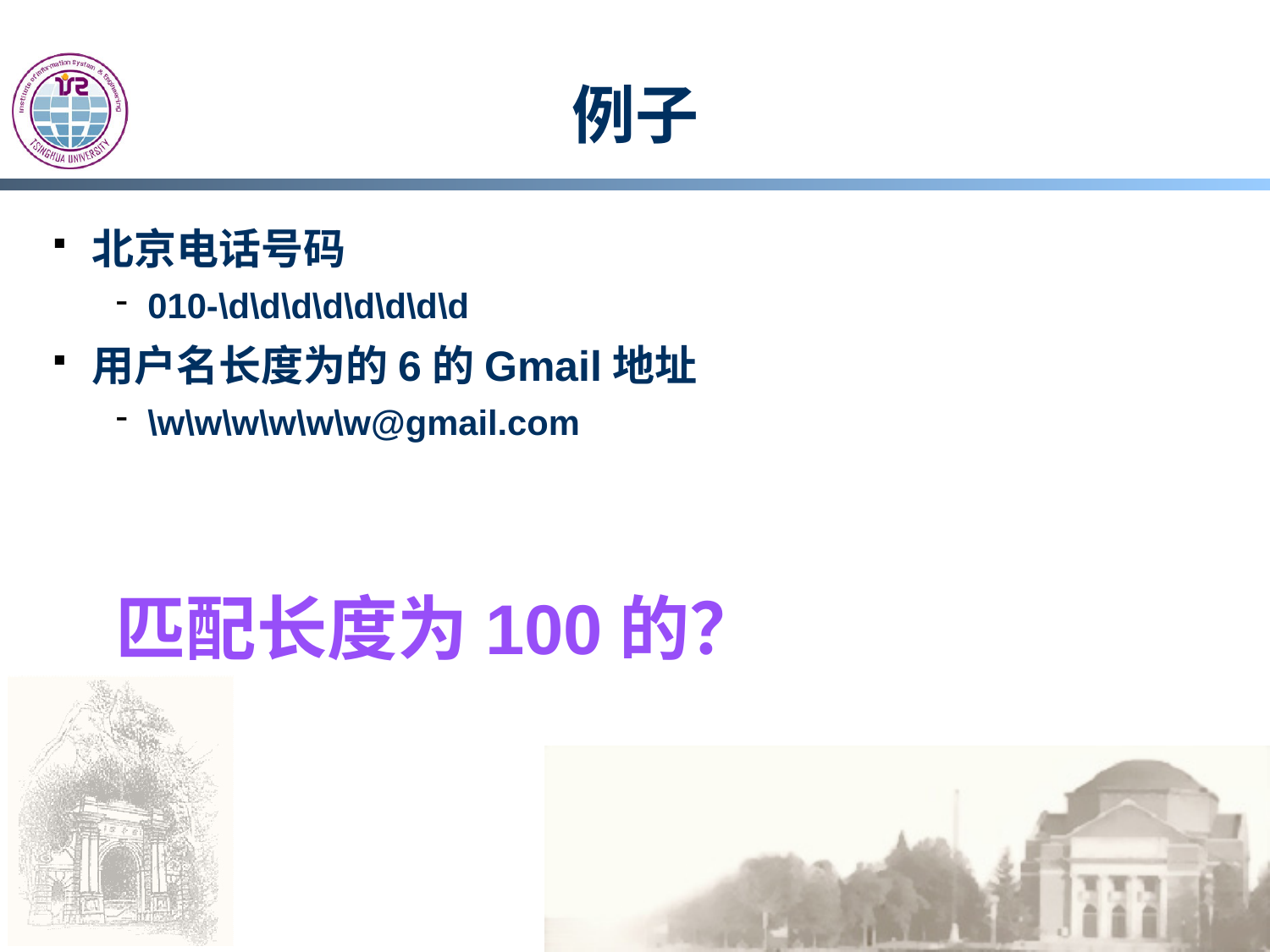

# 例子
北京电话号码
010-\d\d\d\d\d\d\d\d
用户名长度为的6的Gmail地址
\w\w\w\w\w\w@gmail.com

匹配长度为100的？